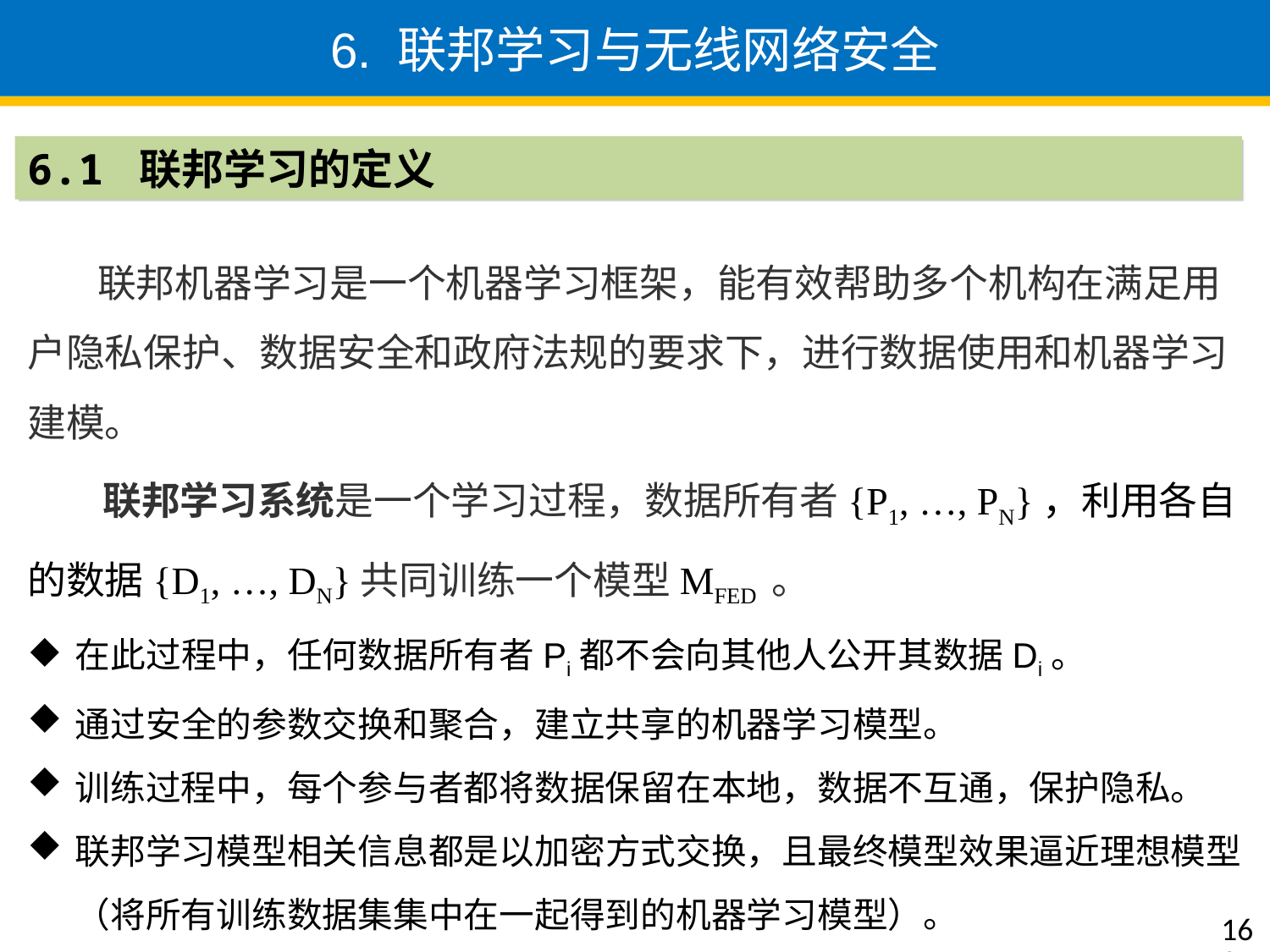

6. 联邦学习与无线网络安全
6.1 联邦学习的定义
       联邦机器学习是一个机器学习框架，能有效帮助多个机构在满足用户隐私保护、数据安全和政府法规的要求下，进行数据使用和机器学习建模。
       联邦学习系统是一个学习过程，数据所有者{P1, …, PN}，利用各自的数据{D1, …, DN}共同训练一个模型MFED 。
在此过程中，任何数据所有者Pi都不会向其他人公开其数据Di。
通过安全的参数交换和聚合，建立共享的机器学习模型。
训练过程中，每个参与者都将数据保留在本地，数据不互通，保护隐私。
联邦学习模型相关信息都是以加密方式交换，且最终模型效果逼近理想模型（将所有训练数据集集中在一起得到的机器学习模型）。
发布
162